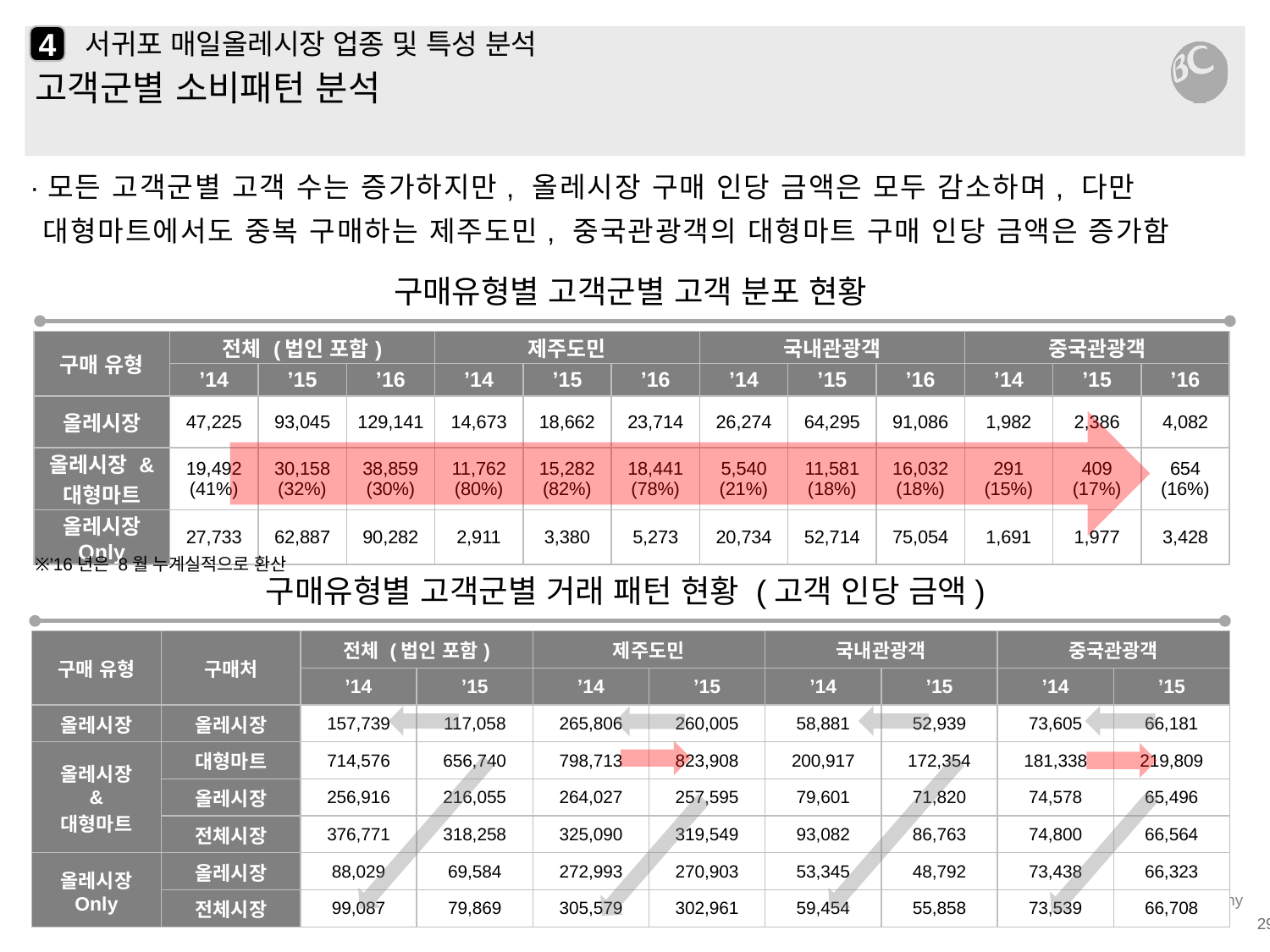

4
# 서귀포 매일올레시장 업종 및 특성 분석
고객군별 소비패턴 분석
·모든 고객군별 고객 수는 증가하지만, 올레시장 구매 인당 금액은 모두 감소하며, 다만 대형마트에서도 중복 구매하는 제주도민, 중국관광객의 대형마트 구매 인당 금액은 증가함
구매유형별 고객군별 고객 분포 현황
| 구매 유형 | 전체 (법인 포함) |  |  | 제주도민 |  |  | 국내관광객 |  |  | 중국관광객 |  |  |
| --- | --- | --- | --- | --- | --- | --- | --- | --- | --- | --- | --- | --- |
|  | ’14 | ’15 | ’16 | ’14 | ’15 | ’16 | ’14 | ’15 | ’16 | ’14 | ’15 | ’16 |
| 올레시장 | 47,225 | 93,045 | 129,141 | 14,673 | 18,662 | 23,714 | 26,274 | 64,295 | 91,086 | 1,982 | 2,386 | 4,082 |
| 올레시장 & 대형마트 | 19,492 (41%) | 30,158 (32%) | 38,859 (30%) | 11,762 (80%) | 15,282 (82%) | 18,441 (78%) | 5,540 (21%) | 11,581 (18%) | 16,032 (18%) | 291 (15%) | 409 (17%) | 654 (16%) |
| 올레시장 Only | 27,733 | 62,887 | 90,282 | 2,911 | 3,380 | 5,273 | 20,734 | 52,714 | 75,054 | 1,691 | 1,977 | 3,428 |
※’16년은 8월 누계실적으로 환산
구매유형별 고객군별 거래 패턴 현황 (고객 인당 금액)
| 구매 유형 | 구매처 | 전체 (법인 포함) |  | 제주도민 |  | 국내관광객 |  | 중국관광객 |  |
| --- | --- | --- | --- | --- | --- | --- | --- | --- | --- |
|  |  | ’14 | ’15 | ’14 | ’15 | ’14 | ’15 | ’14 | ’15 |
| 올레시장 | 올레시장 | 157,739 | 117,058 | 265,806 | 260,005 | 58,881 | 52,939 | 73,605 | 66,181 |
| 올레시장 & 대형마트 | 대형마트 | 714,576 | 656,740 | 798,713 | 823,908 | 200,917 | 172,354 | 181,338 | 219,809 |
|  | 올레시장 | 256,916 | 216,055 | 264,027 | 257,595 | 79,601 | 71,820 | 74,578 | 65,496 |
|  | 전체시장 | 376,771 | 318,258 | 325,090 | 319,549 | 93,082 | 86,763 | 74,800 | 66,564 |
| 올레시장 Only | 올레시장 | 88,029 | 69,584 | 272,993 | 270,903 | 53,345 | 48,792 | 73,438 | 66,323 |
|  | 전체시장 | 99,087 | 79,869 | 305,579 | 302,961 | 59,454 | 55,858 | 73,539 | 66,708 |